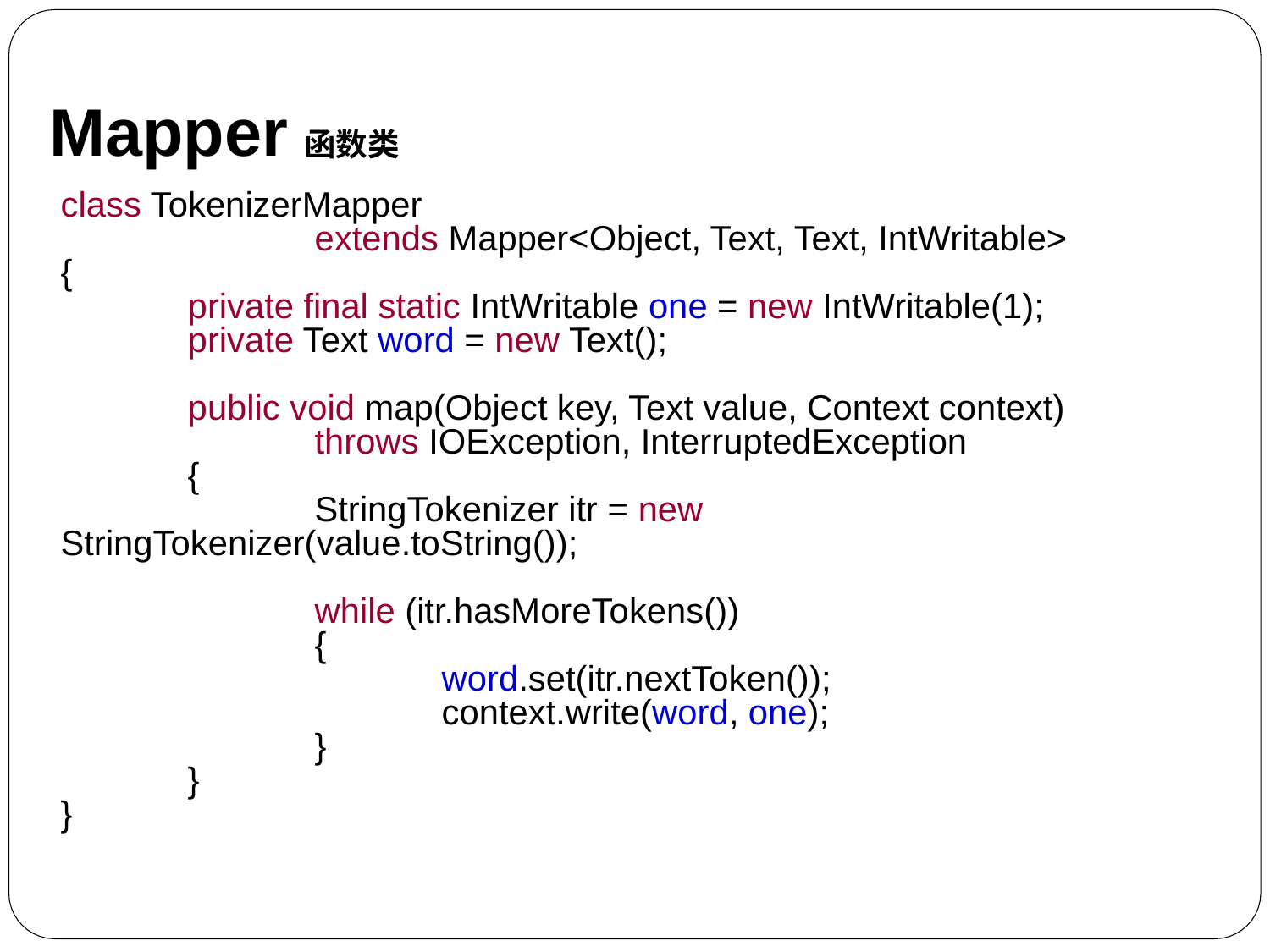

# Mapper函数类
class TokenizerMapper
		extends Mapper<Object, Text, Text, IntWritable>
{
	private final static IntWritable one = new IntWritable(1);
	private Text word = new Text();

	public void map(Object key, Text value, Context context)
		throws IOException, InterruptedException
	{
		StringTokenizer itr = new StringTokenizer(value.toString());

		while (itr.hasMoreTokens())
		{
			word.set(itr.nextToken());
			context.write(word, one);
		}
	}
}